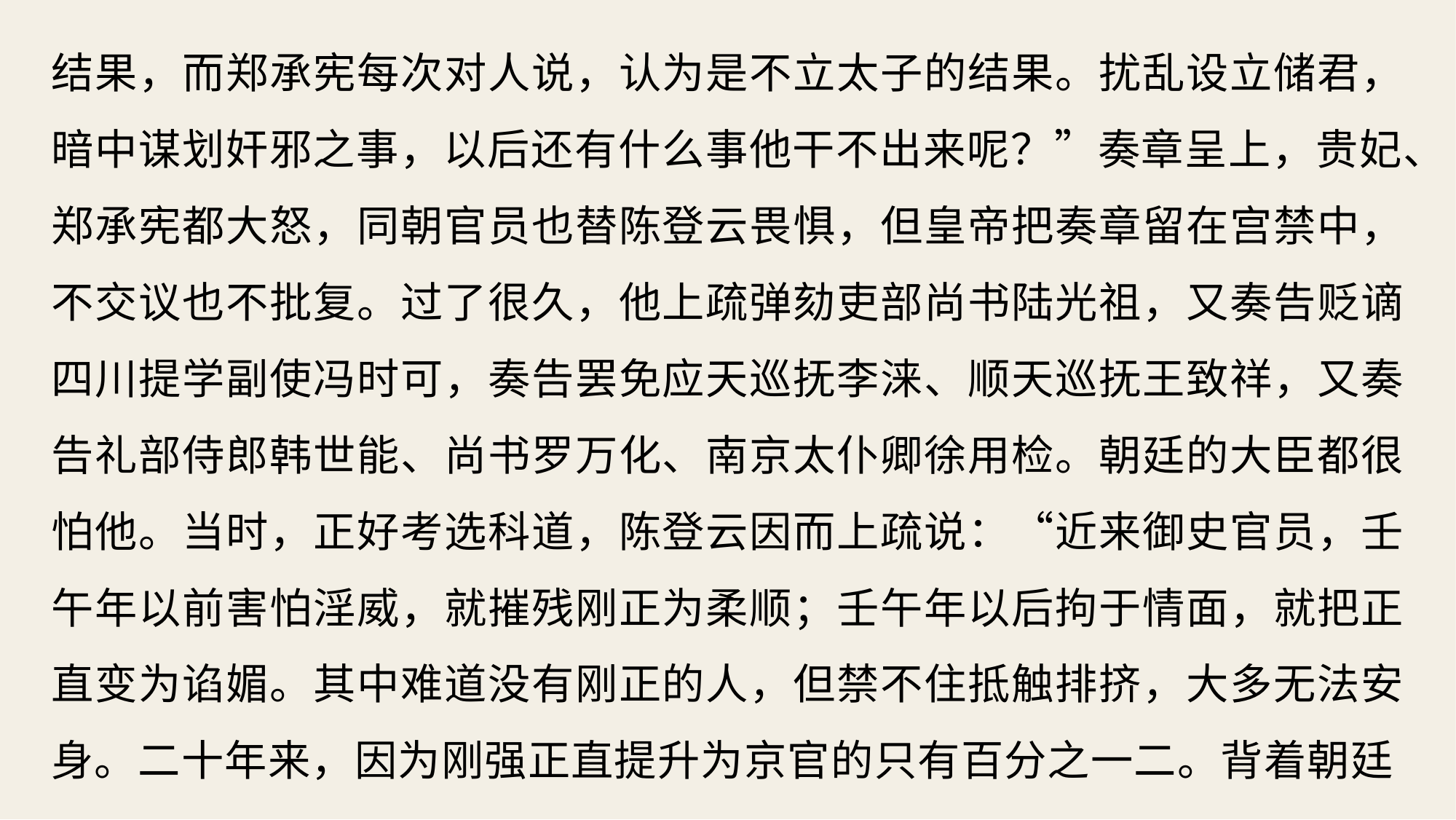

结果，而郑承宪每次对人说，认为是不立太子的结果。扰乱设立储君，暗中谋划奸邪之事，以后还有什么事他干不出来呢？”奏章呈上，贵妃、郑承宪都大怒，同朝官员也替陈登云畏惧，但皇帝把奏章留在宫禁中，不交议也不批复。过了很久，他上疏弹劾吏部尚书陆光祖，又奏告贬谪四川提学副使冯时可，奏告罢免应天巡抚李涞、顺天巡抚王致祥，又奏告礼部侍郎韩世能、尚书罗万化、南京太仆卿徐用检。朝廷的大臣都很怕他。当时，正好考选科道，陈登云因而上疏说：“近来御史官员，壬午年以前害怕淫威，就摧残刚正为柔顺；壬午年以后拘于情面，就把正直变为谄媚。其中难道没有刚正的人，但禁不住抵触排挤，大多无法安身。二十年来，因为刚强正直提升为京官的只有百分之一二。背着朝廷